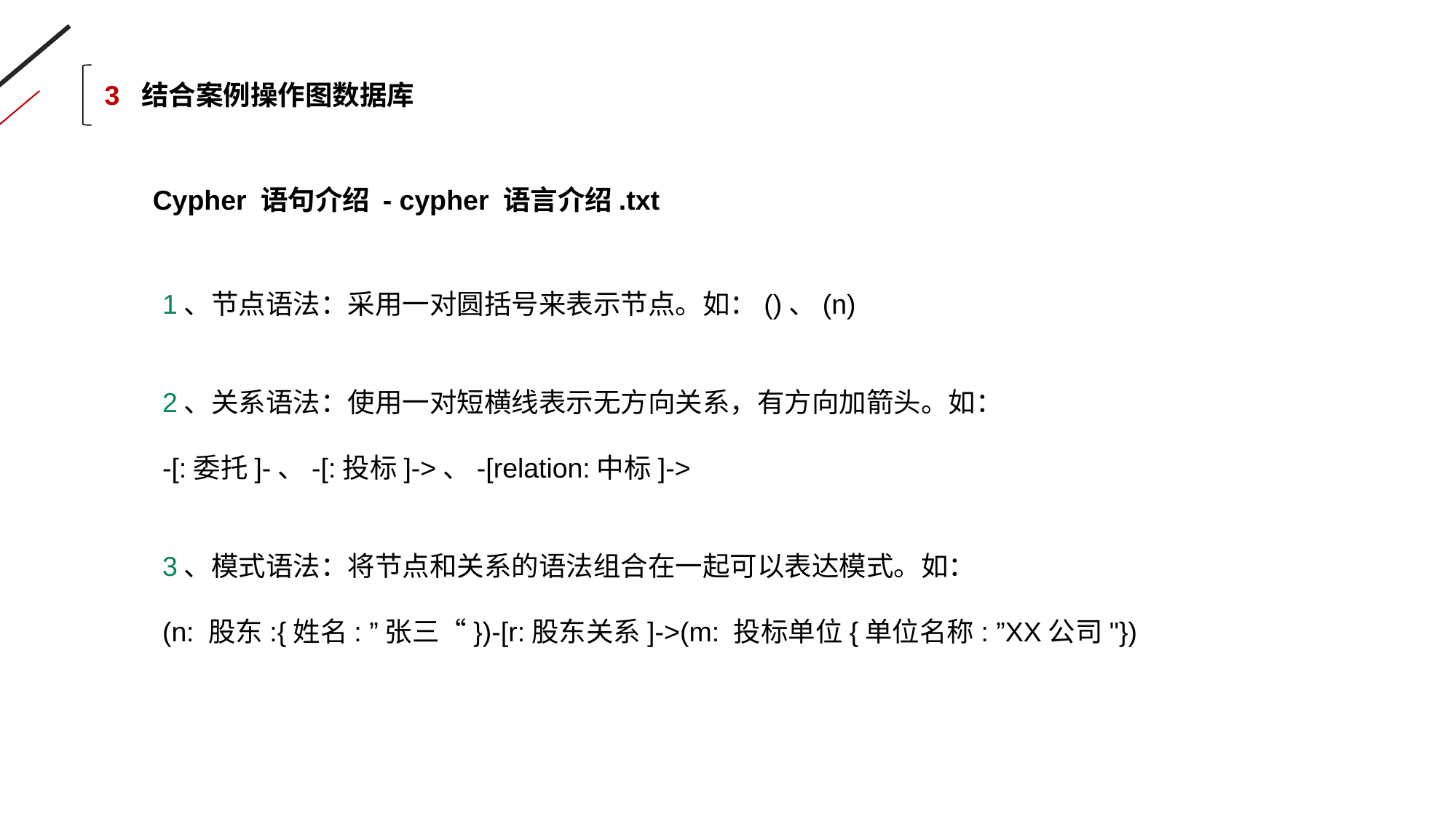

3  结合案例操作图数据库
Cypher 语句介绍 - cypher 语言介绍.txt
1、节点语法：采用一对圆括号来表示节点。如：()、(n)
2、关系语法：使用一对短横线表示无方向关系，有方向加箭头。如：

-[:委托]-、-[:投标]->、-[relation:中标]->
3、模式语法：将节点和关系的语法组合在一起可以表达模式。如：

(n: 股东:{姓名: ”张三“})-[r:股东关系]->(m: 投标单位{单位名称: ”XX公司"})